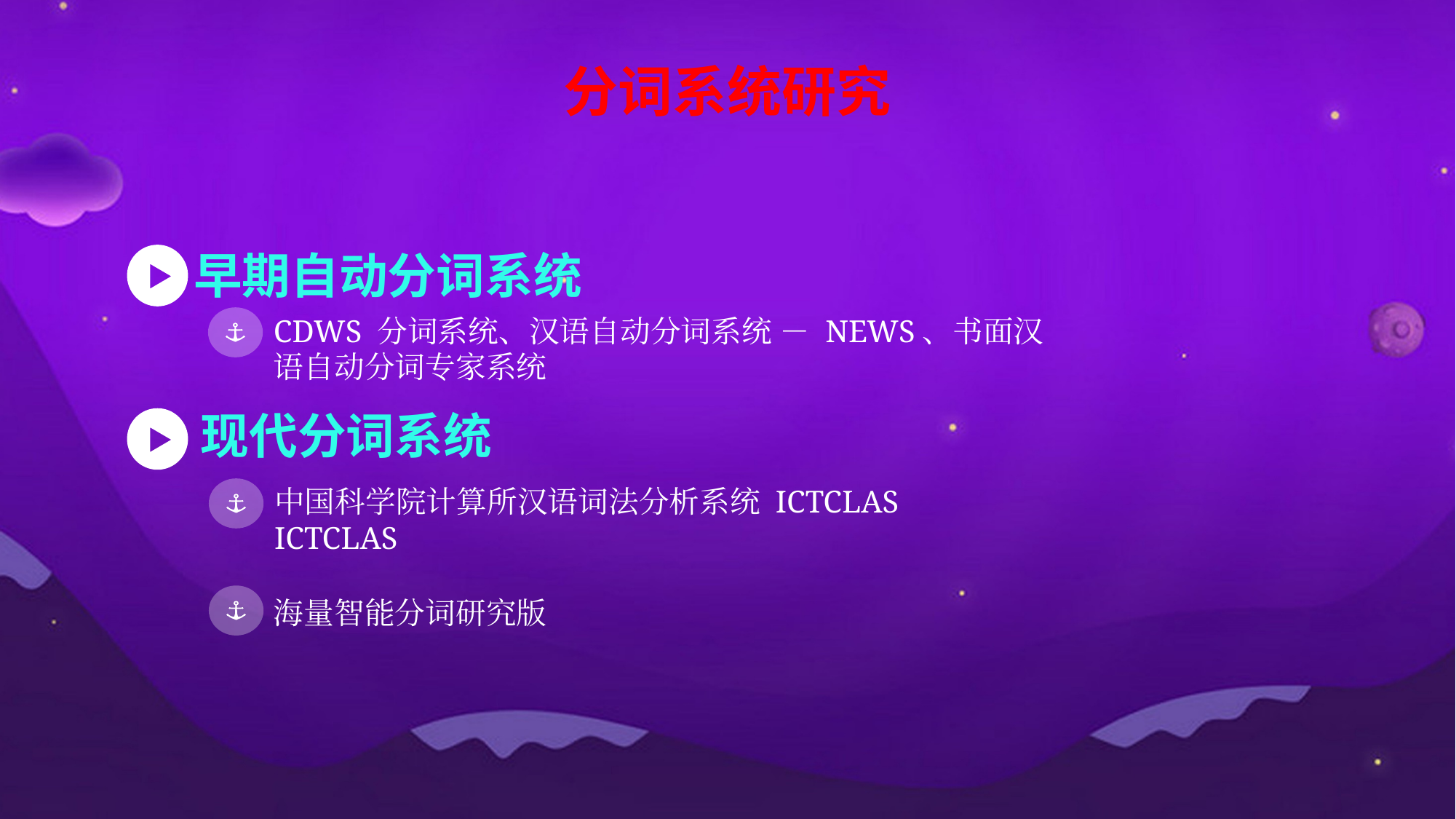

分词系统研究
早期自动分词系统

CDWS 分词系统、汉语自动分词系统 － NEWS、书面汉语自动分词专家系统

现代分词系统

中国科学院计算所汉语词法分析系统 ICTCLAS ICTCLAS

海量智能分词研究版